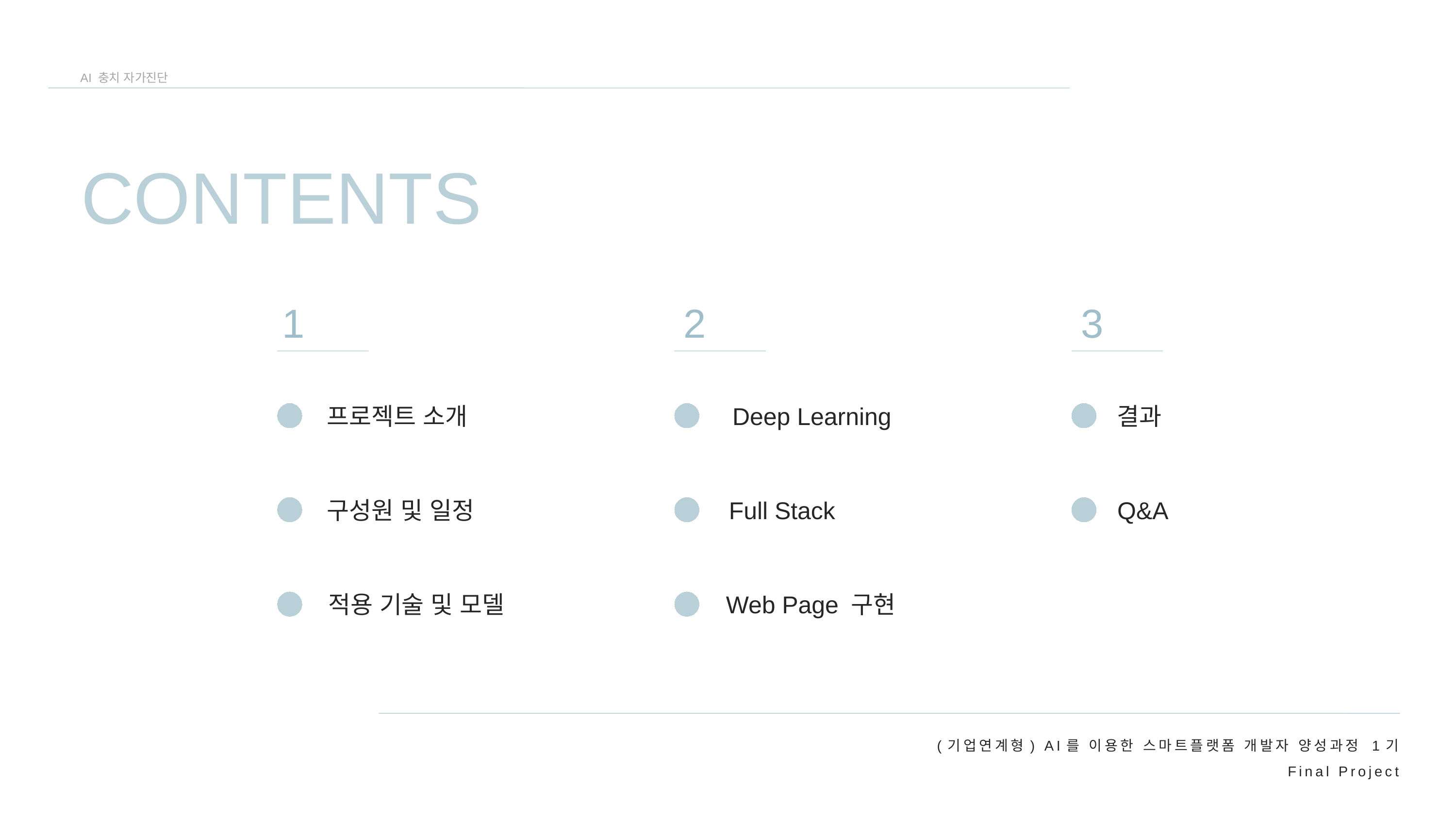

AI 충치 자가진단

CONTENTS
1
2
3

프로젝트 소개

구성원 및 일정

적용 기술 및 모델

Deep Learning

Full Stack

Web Page 구현

결과

Q&A

(기업연계형) AI를 이용한 스마트플랫폼 개발자 양성과정 1기
Final Project